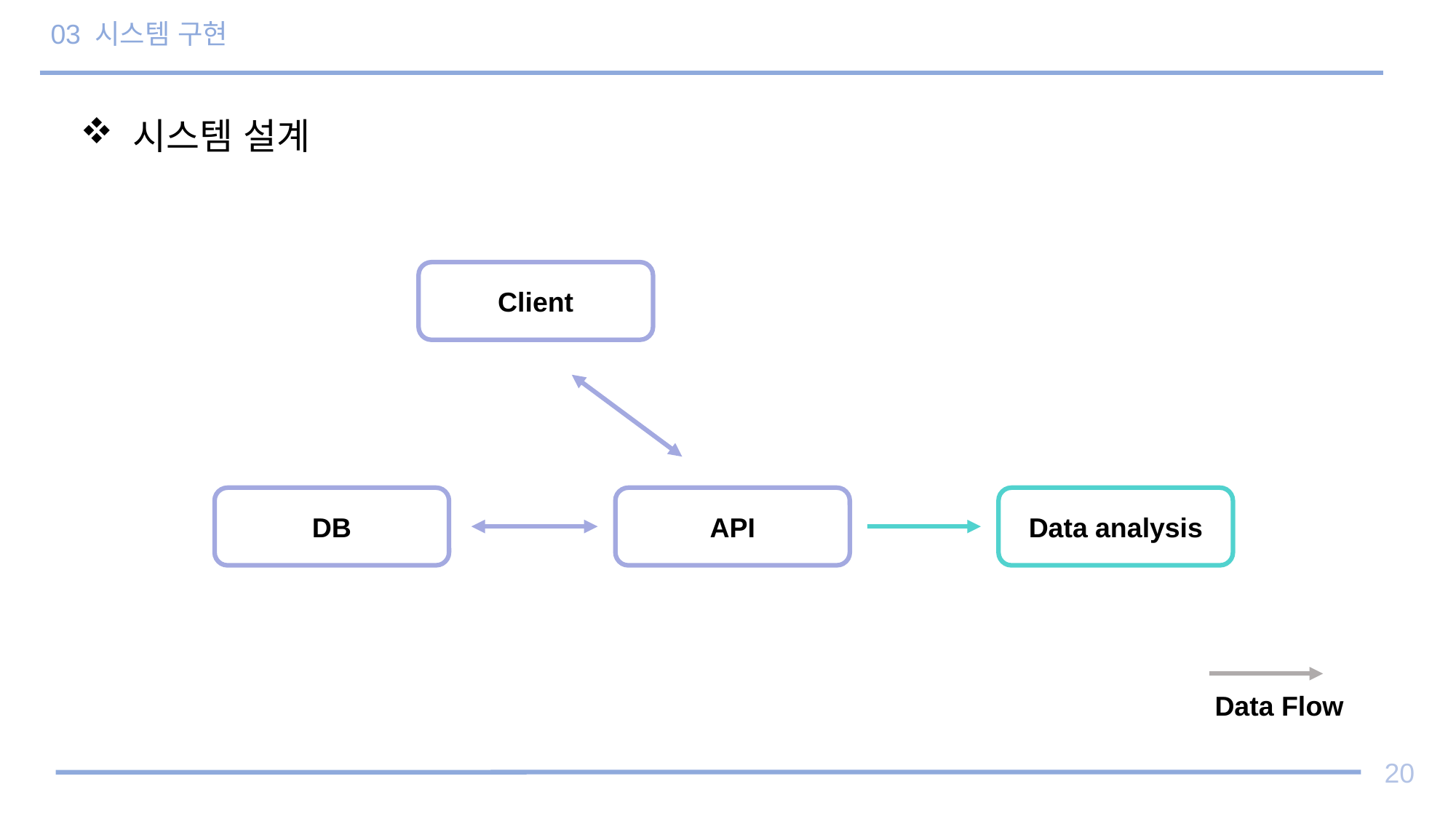

# 03 시스템 구현
 시스템 설계
Client
Data analysis
API
DB
Data Flow
20